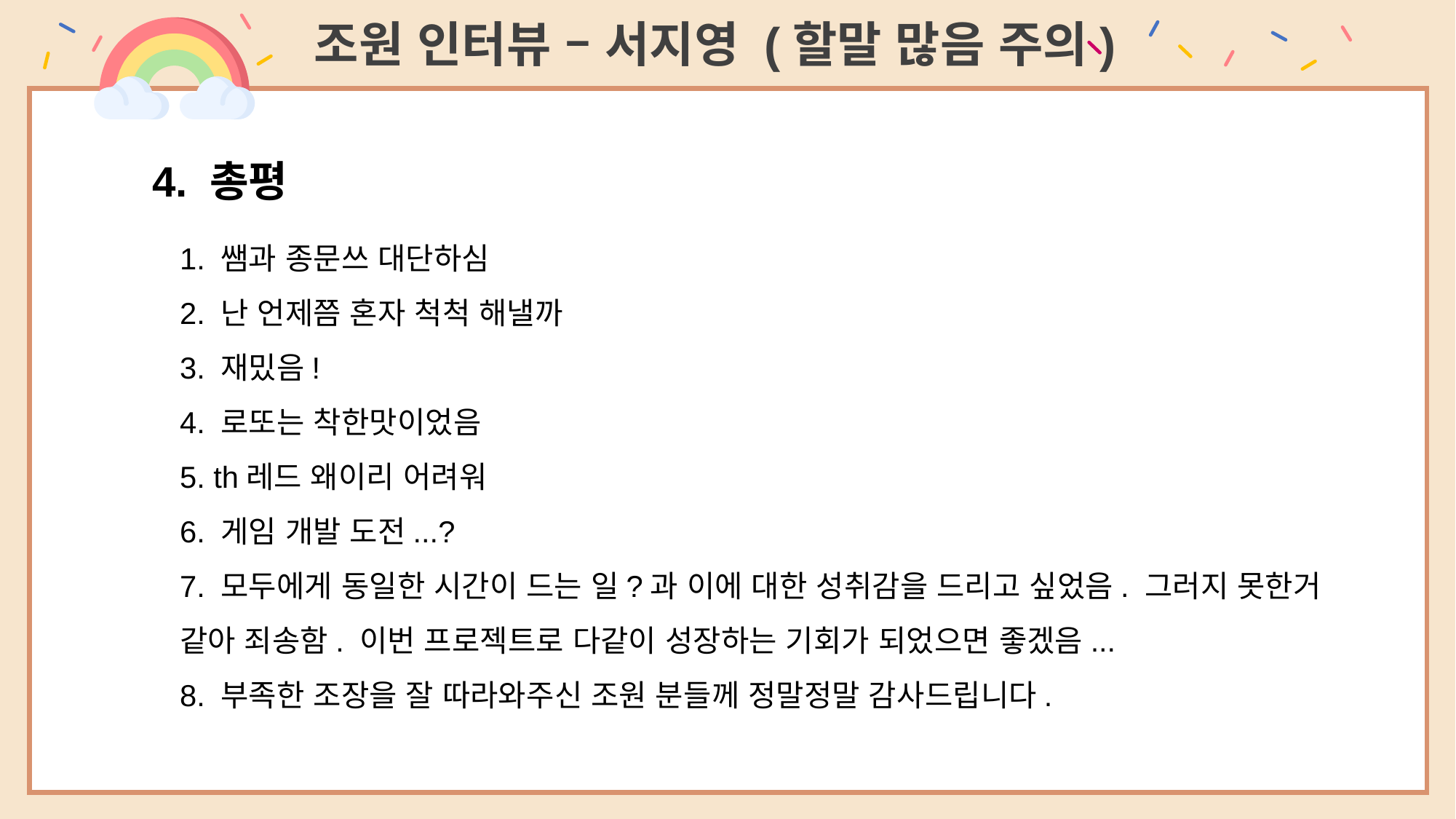

조원 인터뷰 – 서지영 (할말 많음 주의)

4. 총평
1. 쌤과 종문쓰 대단하심
2. 난 언제쯤 혼자 척척 해낼까
3. 재밌음!
4. 로또는 착한맛이었음
5. th레드 왜이리 어려워
6. 게임 개발 도전...?
7. 모두에게 동일한 시간이 드는 일?과 이에 대한 성취감을 드리고 싶었음. 그러지 못한거 같아 죄송함. 이번 프로젝트로 다같이 성장하는 기회가 되었으면 좋겠음...
8. 부족한 조장을 잘 따라와주신 조원 분들께 정말정말 감사드립니다.